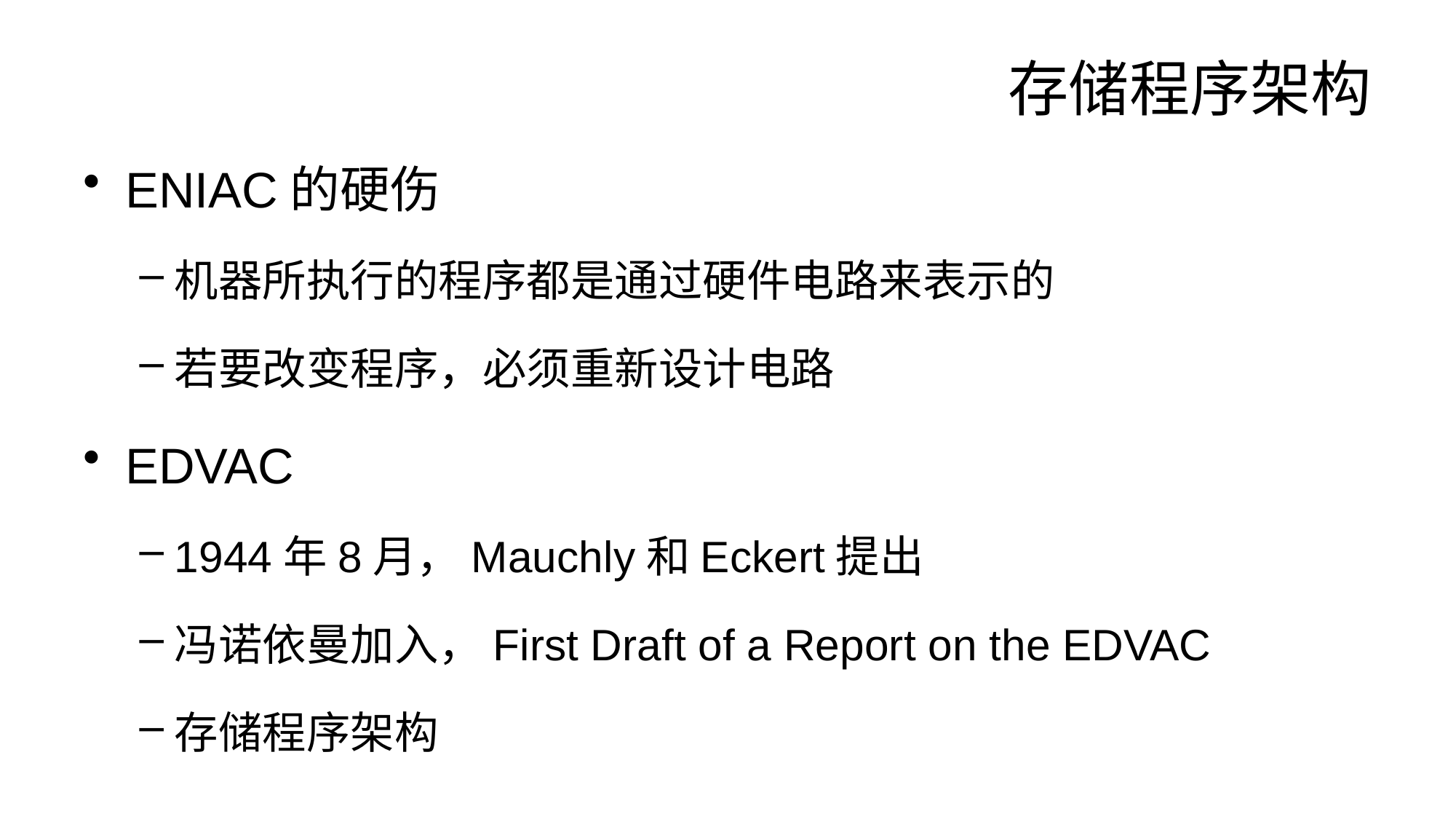

# 存储程序架构
ENIAC的硬伤
机器所执行的程序都是通过硬件电路来表示的
若要改变程序，必须重新设计电路
EDVAC
1944年8月，Mauchly和Eckert提出
冯诺依曼加入，First Draft of a Report on the EDVAC
存储程序架构